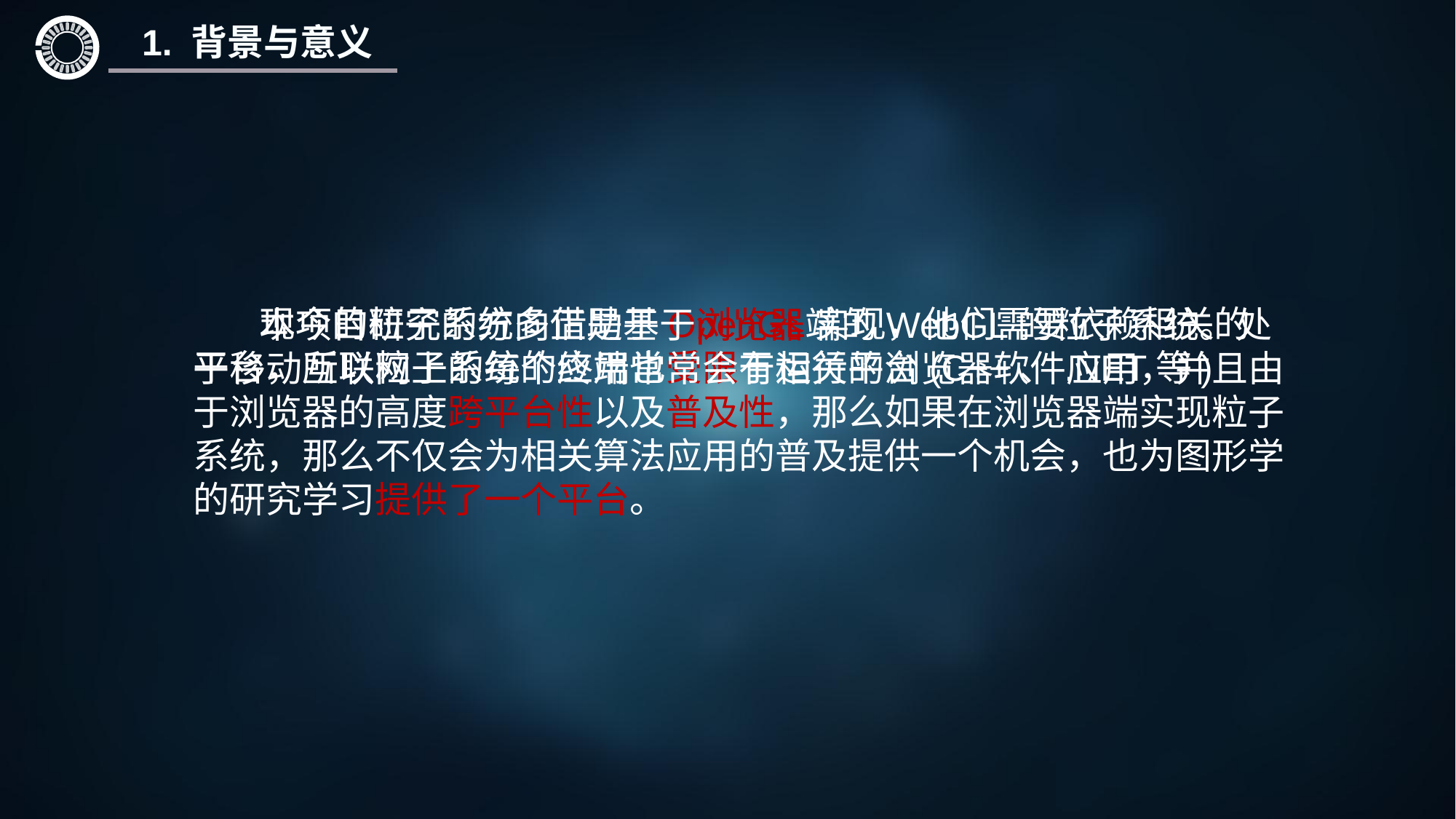

1. 背景与意义
       现今的粒子系统多借助于OpenGL实现，他们需要依赖相关的平台，所以粒子系统的应用也受限于运行平台(C++、.NET等)
       本项目研究的方向正是基于浏览器端的WebGL的粒子系统。处于移动互联网上的每个终端常常会有相关的浏览器软件应用，并且由于浏览器的高度跨平台性以及普及性，那么如果在浏览器端实现粒子系统，那么不仅会为相关算法应用的普及提供一个机会，也为图形学的研究学习提供了一个平台。